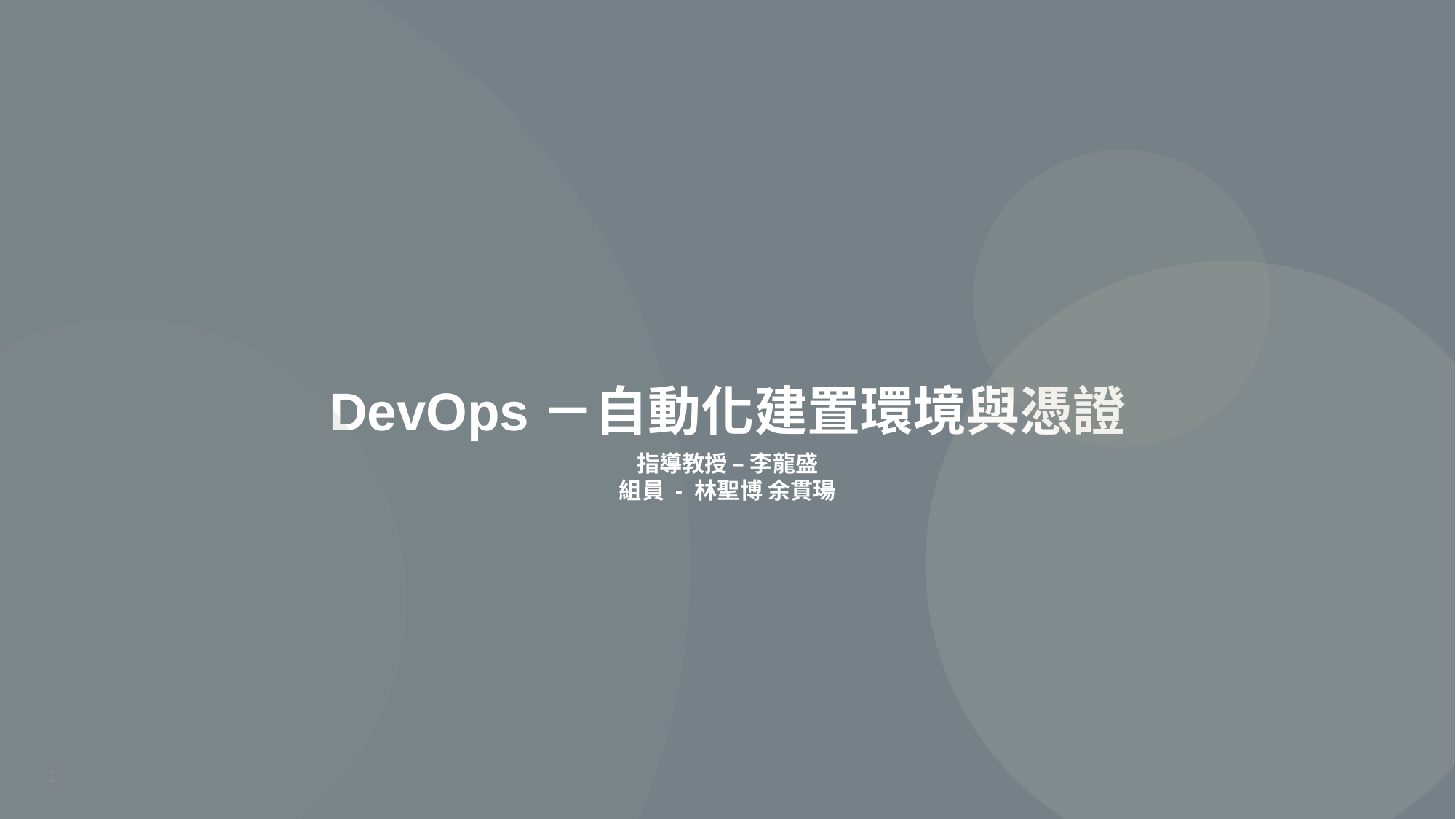

DevOps－自動化建置環境與憑證

指導教授 – 李龍盛
組員 - 林聖博 余貫瑒
1